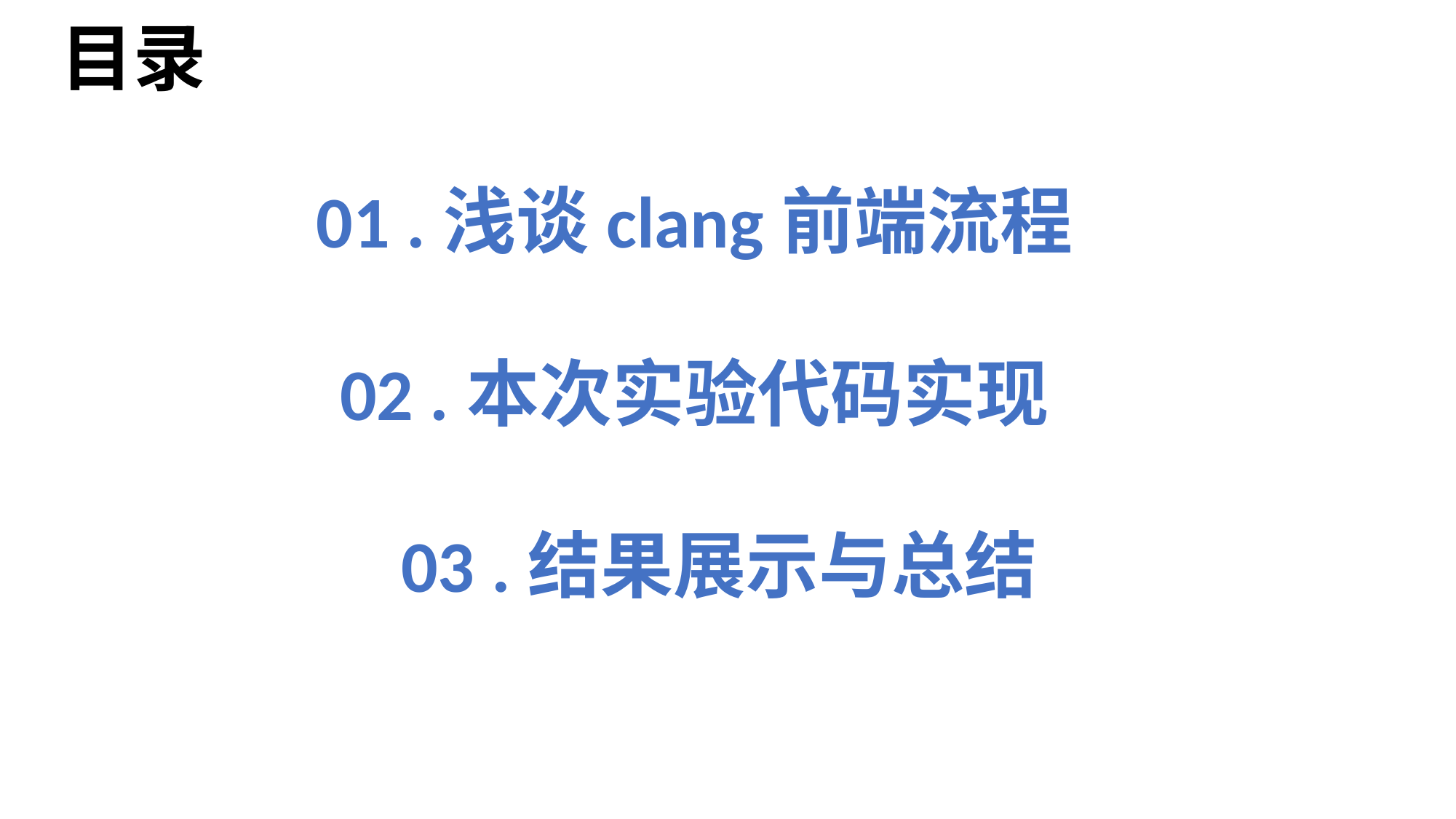

目录
01 .浅谈clang前端流程
02 .本次实验代码实现
03 .结果展示与总结